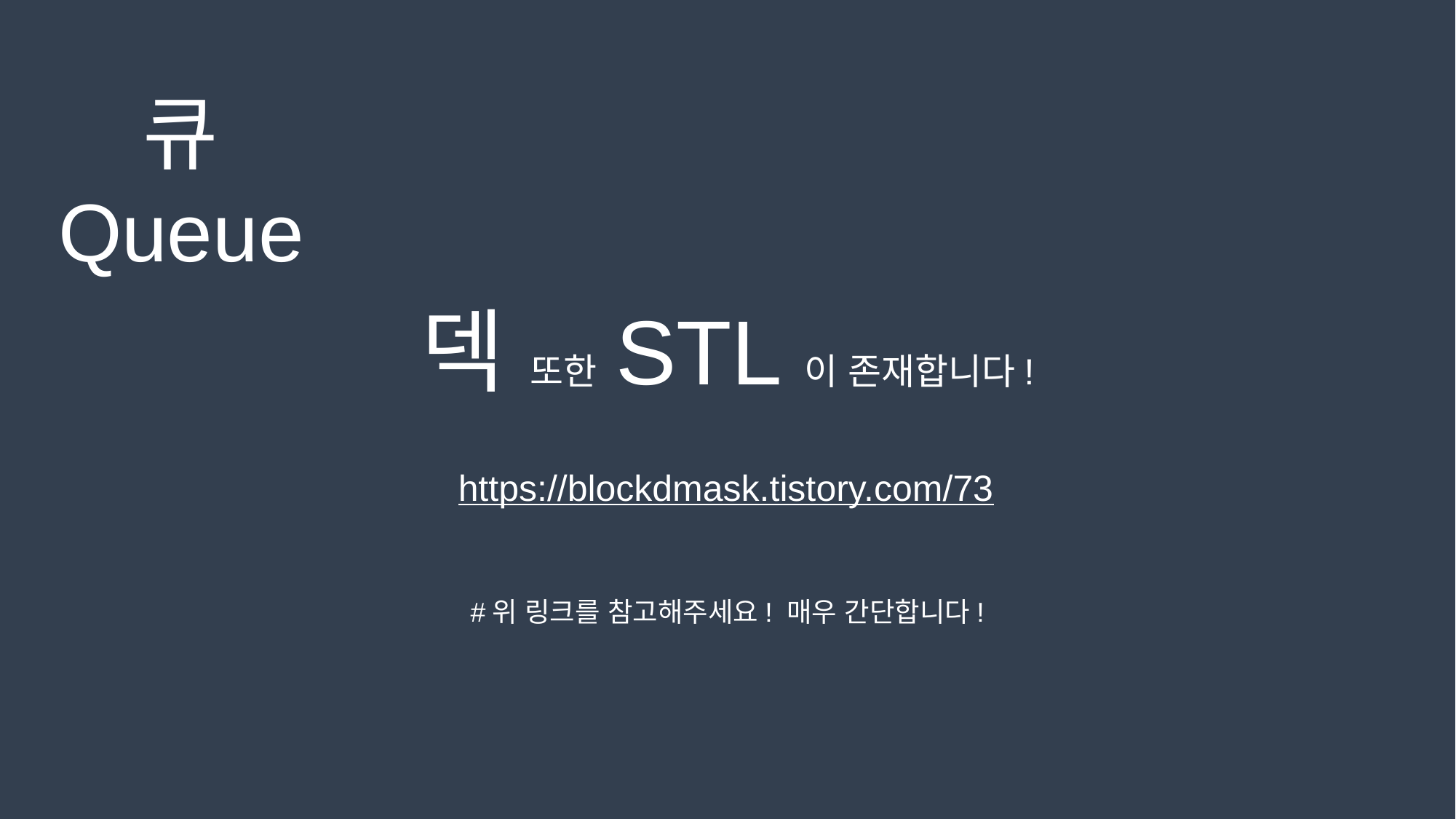

큐
Queue
덱 또한 STL이 존재합니다!
https://blockdmask.tistory.com/73
#위 링크를 참고해주세요! 매우 간단합니다!